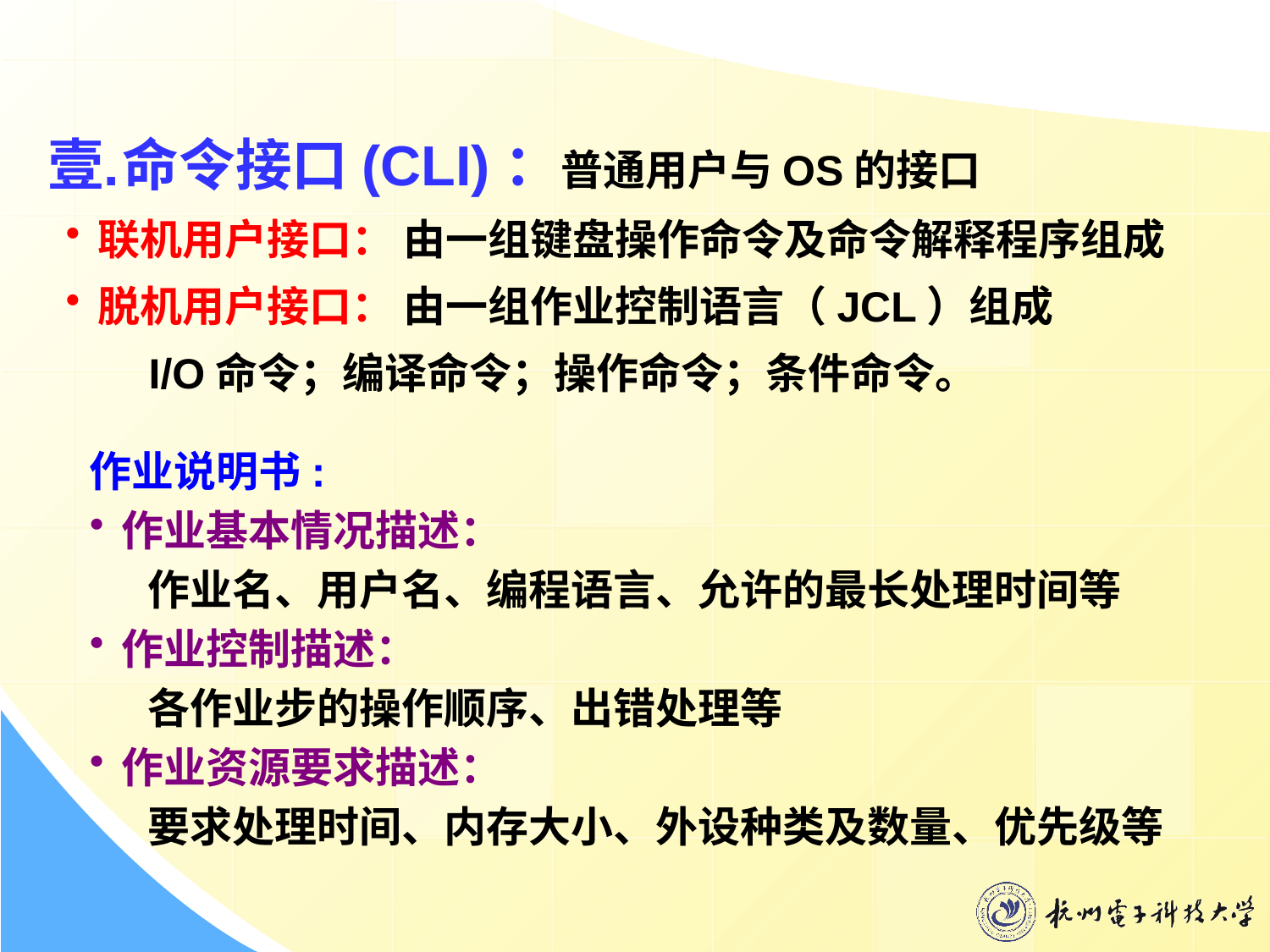

命令接口(CLI)：普通用户与OS的接口
联机用户接口： 由一组键盘操作命令及命令解释程序组成
脱机用户接口： 由一组作业控制语言（JCL）组成
       I/O命令；编译命令；操作命令；条件命令。

作业说明书:
作业基本情况描述：
     作业名、用户名、编程语言、允许的最长处理时间等
作业控制描述：
     各作业步的操作顺序、出错处理等
作业资源要求描述：
     要求处理时间、内存大小、外设种类及数量、优先级等